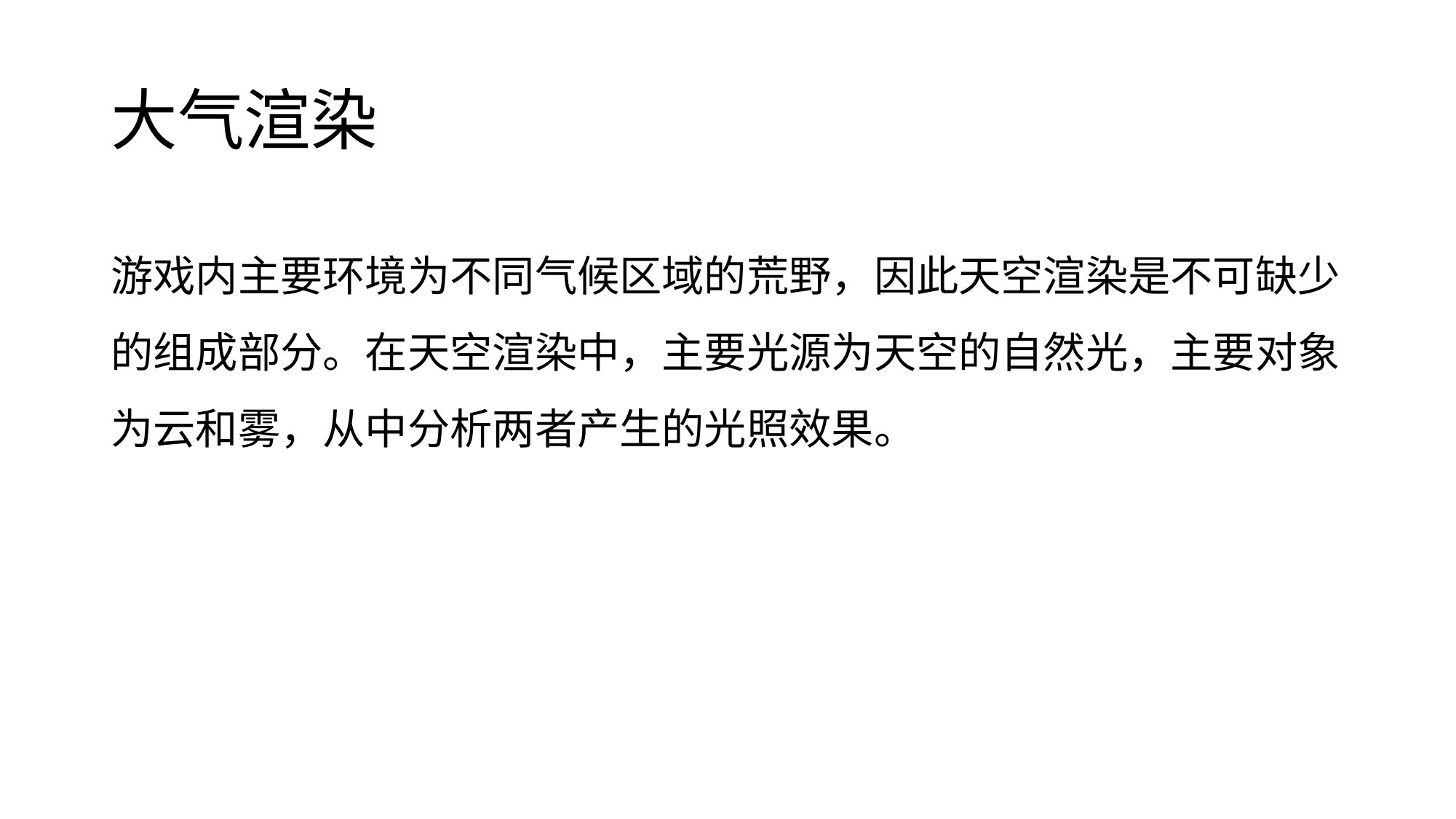

# 大气渲染
游戏内主要环境为不同气候区域的荒野，因此天空渲染是不可缺少的组成部分。在天空渲染中，主要光源为天空的自然光，主要对象为云和雾，从中分析两者产生的光照效果。